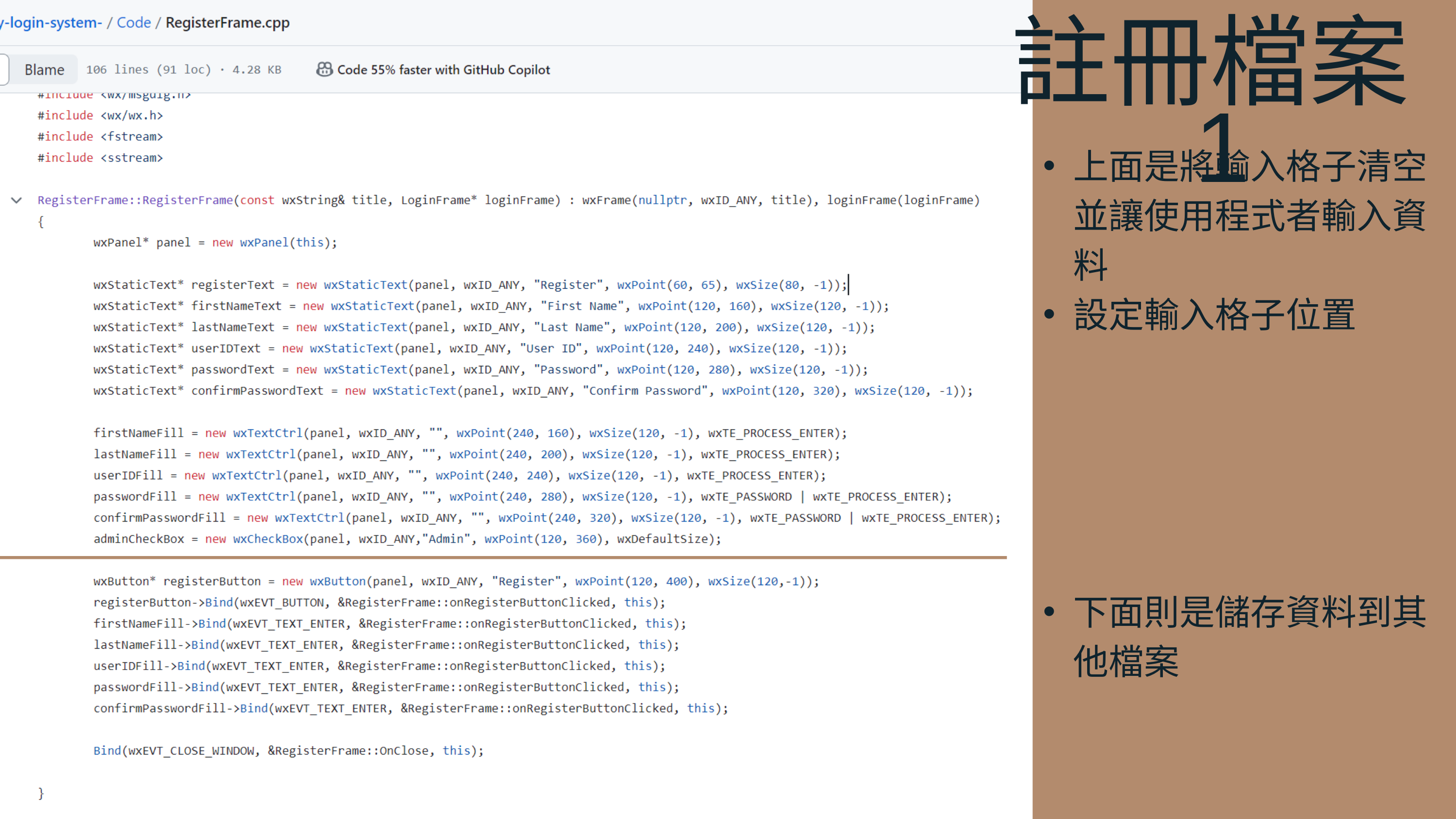

註冊檔案1
上面是將輸入格子清空並讓使用程式者輸入資料
設定輸入格子位置

下面則是儲存資料到其他檔案